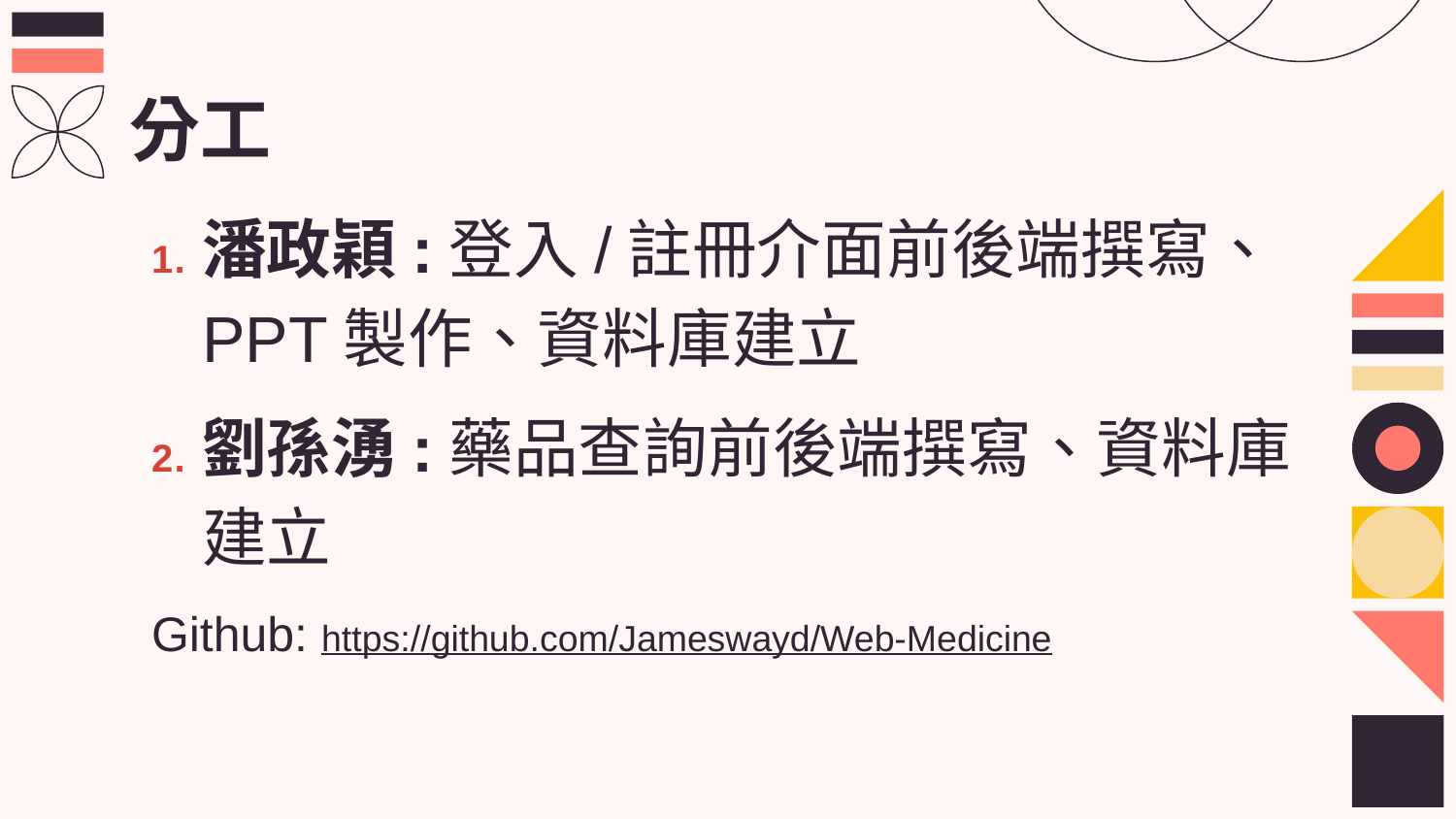

# 分工
潘政穎:登入/註冊介面前後端撰寫、PPT製作、資料庫建立
劉孫湧:藥品查詢前後端撰寫、資料庫建立
Github: https://github.com/Jameswayd/Web-Medicine